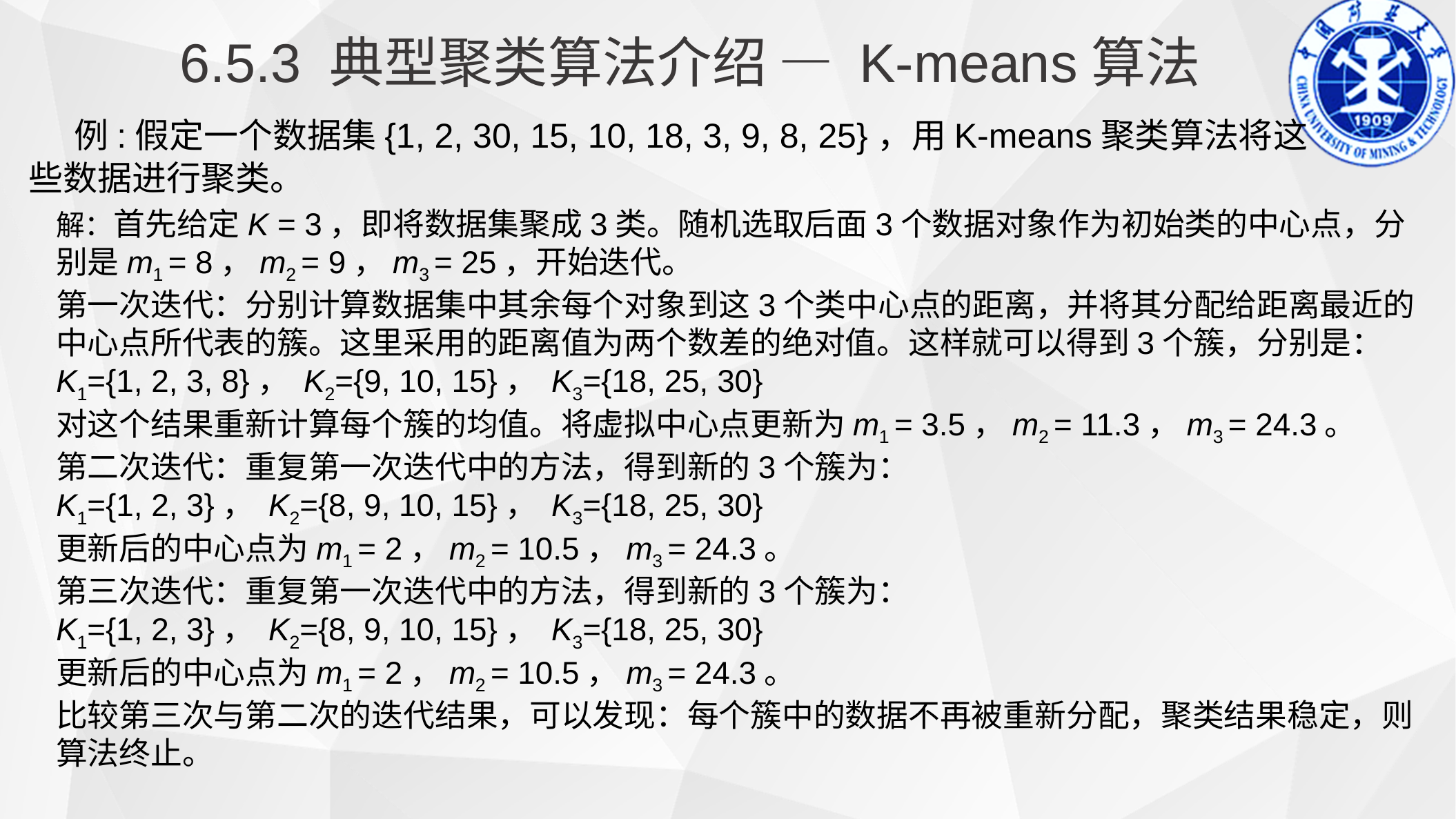

6.5.3 典型聚类算法介绍 — K-means算法
    例:假定一个数据集{1, 2, 30, 15, 10, 18, 3, 9, 8, 25}，用K-means聚类算法将这些数据进行聚类。
解：首先给定K = 3，即将数据集聚成3类。随机选取后面3个数据对象作为初始类的中心点，分别是m1 = 8，m2 = 9，m3 = 25，开始迭代。
第一次迭代：分别计算数据集中其余每个对象到这3个类中心点的距离，并将其分配给距离最近的中心点所代表的簇。这里采用的距离值为两个数差的绝对值。这样就可以得到3个簇，分别是：
K1={1, 2, 3, 8}， K2={9, 10, 15}， K3={18, 25, 30}
对这个结果重新计算每个簇的均值。将虚拟中心点更新为m1 = 3.5，m2 = 11.3，m3 = 24.3。
第二次迭代：重复第一次迭代中的方法，得到新的3个簇为：
K1={1, 2, 3}， K2={8, 9, 10, 15}， K3={18, 25, 30}
更新后的中心点为m1 = 2，m2 = 10.5，m3 = 24.3。
第三次迭代：重复第一次迭代中的方法，得到新的3个簇为：
K1={1, 2, 3}， K2={8, 9, 10, 15}， K3={18, 25, 30}
更新后的中心点为m1 = 2，m2 = 10.5，m3 = 24.3。
比较第三次与第二次的迭代结果，可以发现：每个簇中的数据不再被重新分配，聚类结果稳定，则算法终止。

163